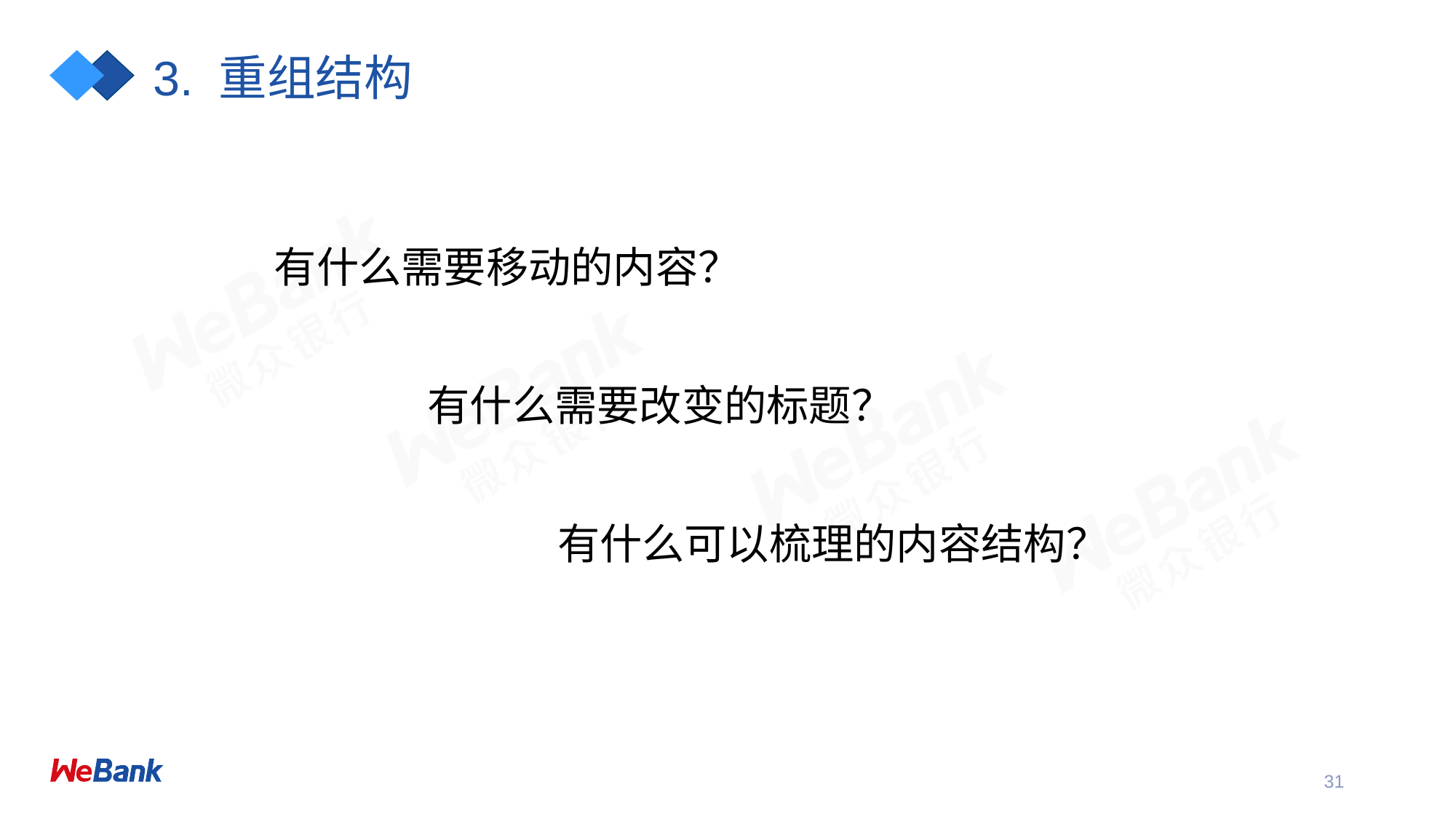

# 3. 重组结构
有什么需要移动的内容？
有什么需要改变的标题？
有什么可以梳理的内容结构？
31